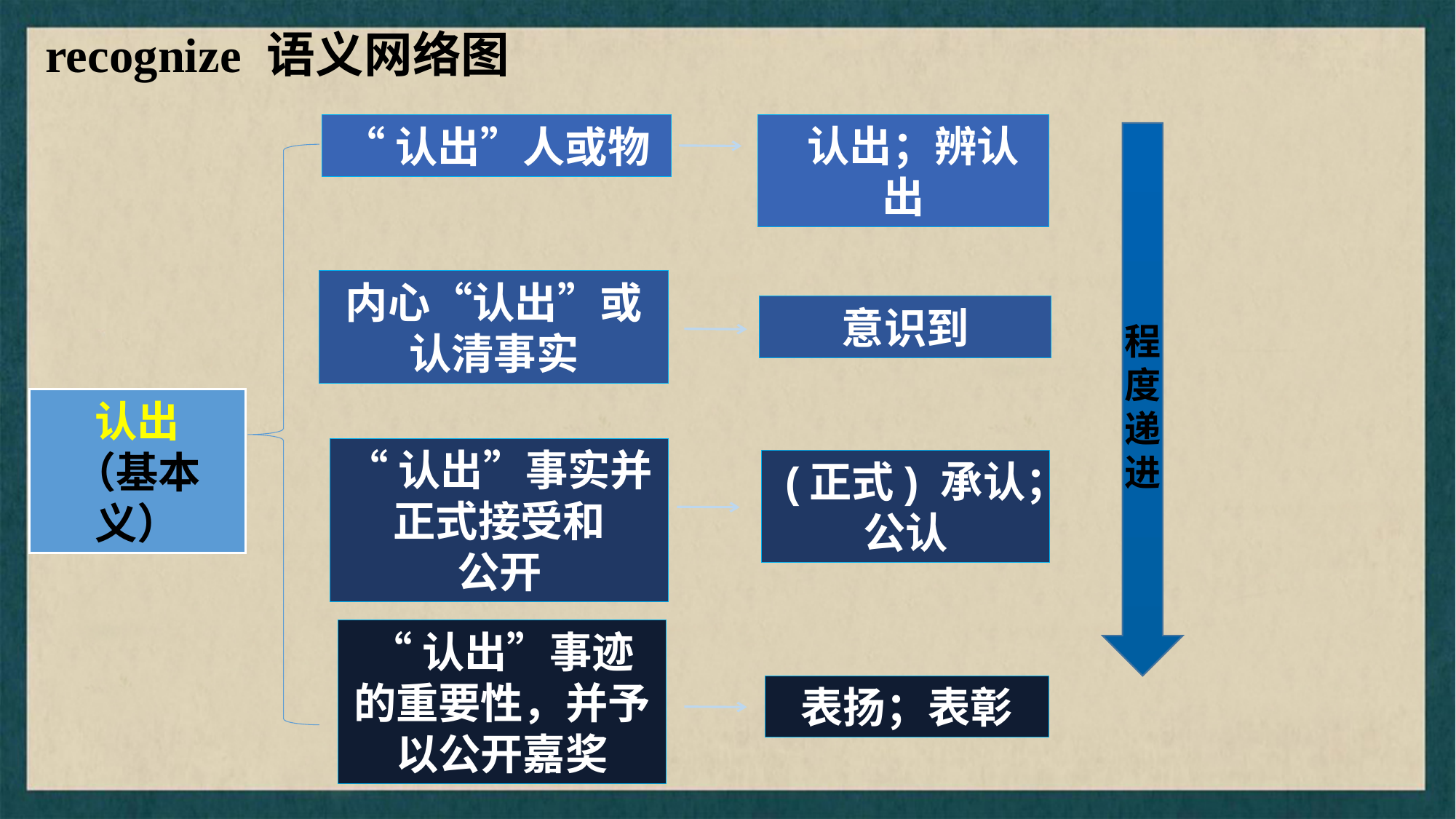

recognize 语义网络图
 认出；辨认出
“认出”人或物

内心“认出”或认清事实
意识到
程度递进
认出
（基本义）
“认出”事实并正式接受和
公开
(正式) 承认；公认
“认出”事迹的重要性，并予以公开嘉奖
表扬；表彰